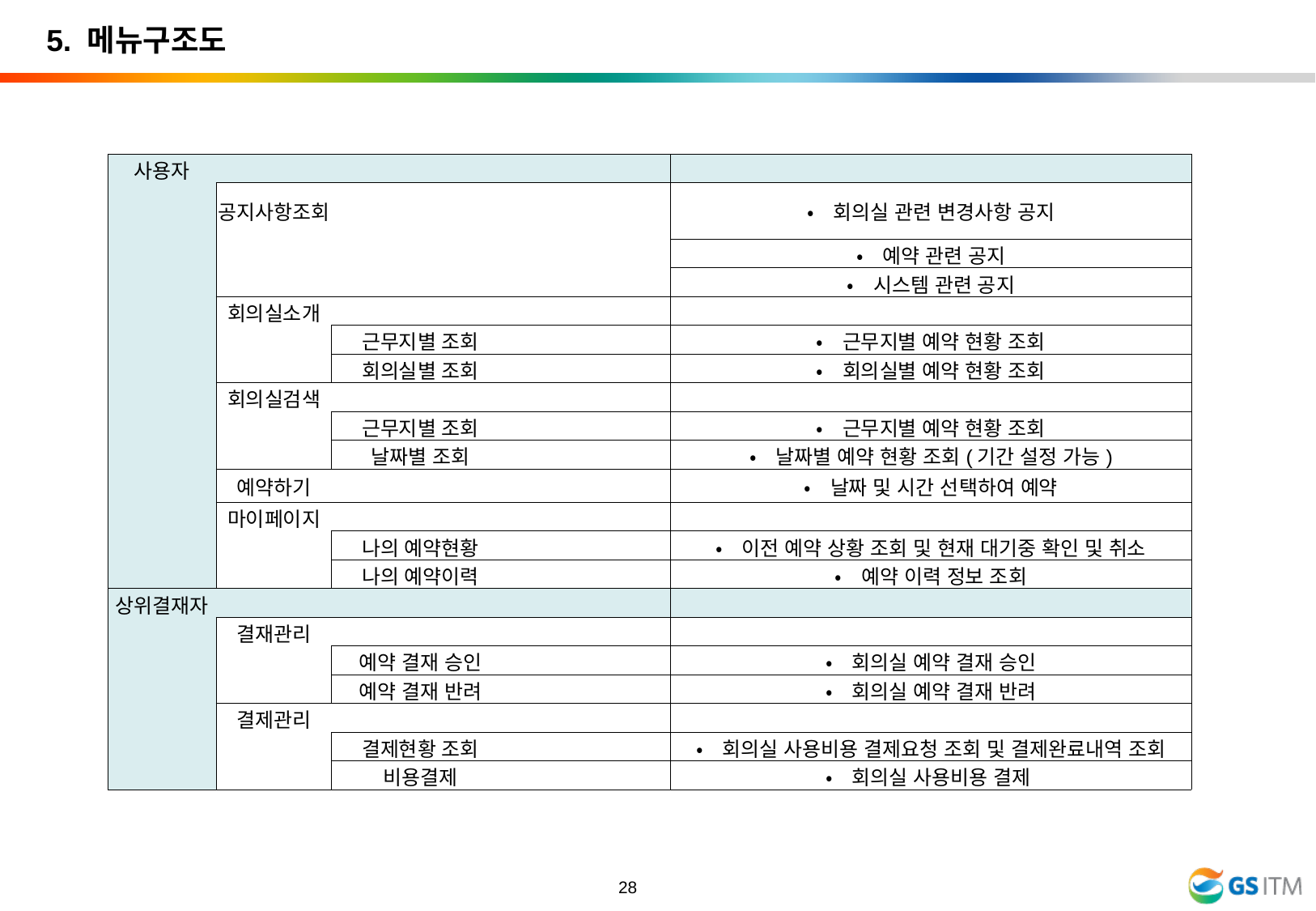

5. 메뉴구조도
| 사용자 |  |  |  |  |
| --- | --- | --- | --- | --- |
|  | 공지사항조회 |  |  | •회의실 관련 변경사항 공지 |
|  |  |  |  | •예약 관련 공지 |
|  |  |  |  | •시스템 관련 공지 |
|  | 회의실소개 |  |  |  |
|  |  | 근무지별 조회 |  | •근무지별 예약 현황 조회 |
|  |  | 회의실별 조회 |  | •회의실별 예약 현황 조회 |
|  | 회의실검색 |  |  |  |
|  |  | 근무지별 조회 |  | •근무지별 예약 현황 조회 |
|  |  | 날짜별 조회 |  | •날짜별 예약 현황 조회(기간 설정 가능) |
|  | 예약하기 |  |  | •날짜 및 시간 선택하여 예약 |
|  | 마이페이지 |  |  |  |
|  |  | 나의 예약현황 |  | •이전 예약 상황 조회 및 현재 대기중 확인 및 취소 |
|  |  | 나의 예약이력 |  | •예약 이력 정보 조회 |
| 상위결재자 |  |  |  |  |
|  | 결재관리 |  |  |  |
|  |  | 예약 결재 승인 |  | •회의실 예약 결재 승인 |
|  |  | 예약 결재 반려 |  | •회의실 예약 결재 반려 |
|  | 결제관리 |  |  |  |
|  |  | 결제현황 조회 |  | •회의실 사용비용 결제요청 조회 및 결제완료내역 조회 |
|  |  | 비용결제 |  | •회의실 사용비용 결제 |